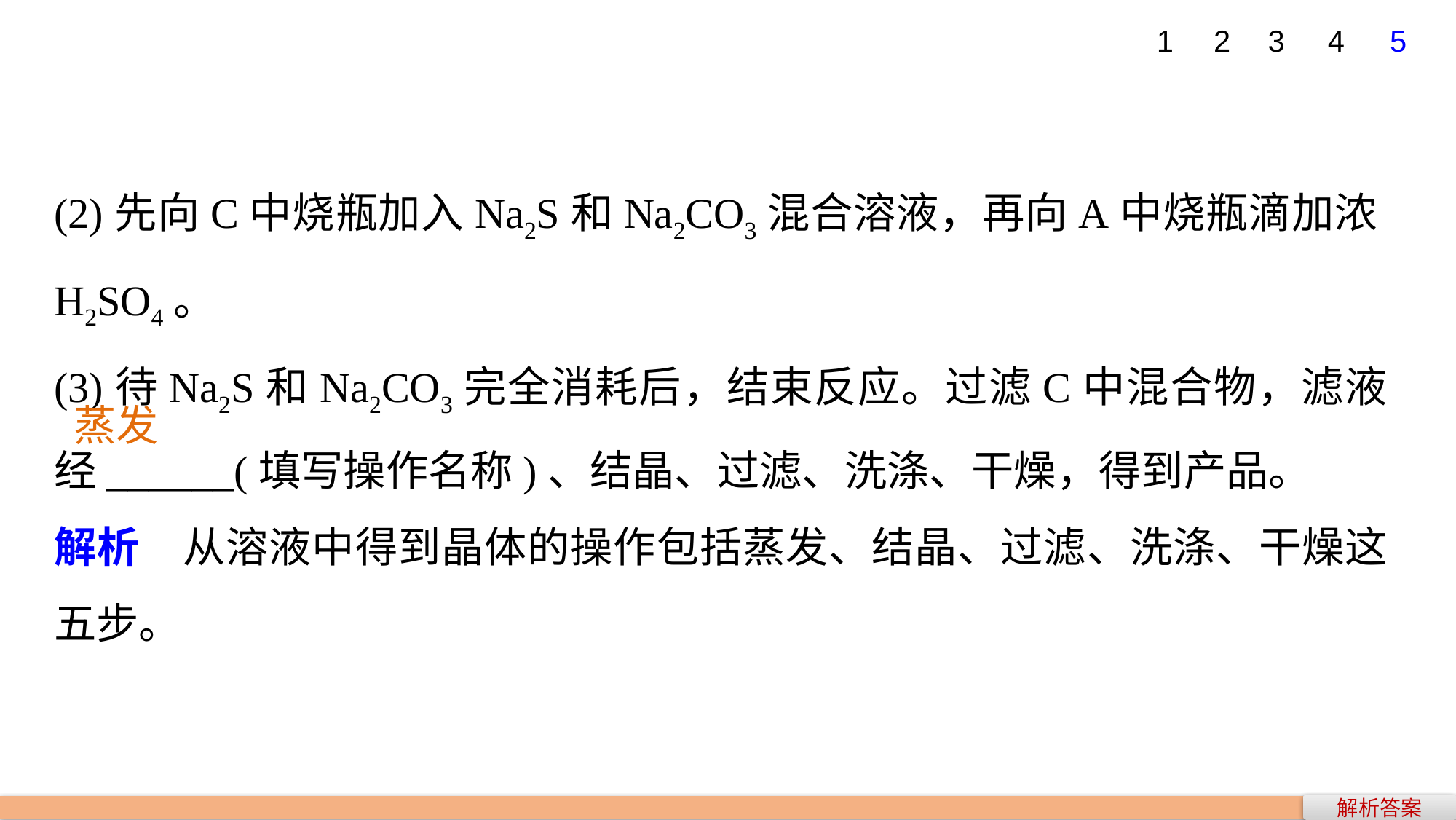

5
1
2
3
4
(2)先向C中烧瓶加入Na2S和Na2CO3混合溶液，再向A中烧瓶滴加浓H2SO4。
(3)待Na2S和Na2CO3完全消耗后，结束反应。过滤C中混合物，滤液经______(填写操作名称)、结晶、过滤、洗涤、干燥，得到产品。
解析　从溶液中得到晶体的操作包括蒸发、结晶、过滤、洗涤、干燥这五步。
蒸发
解析答案